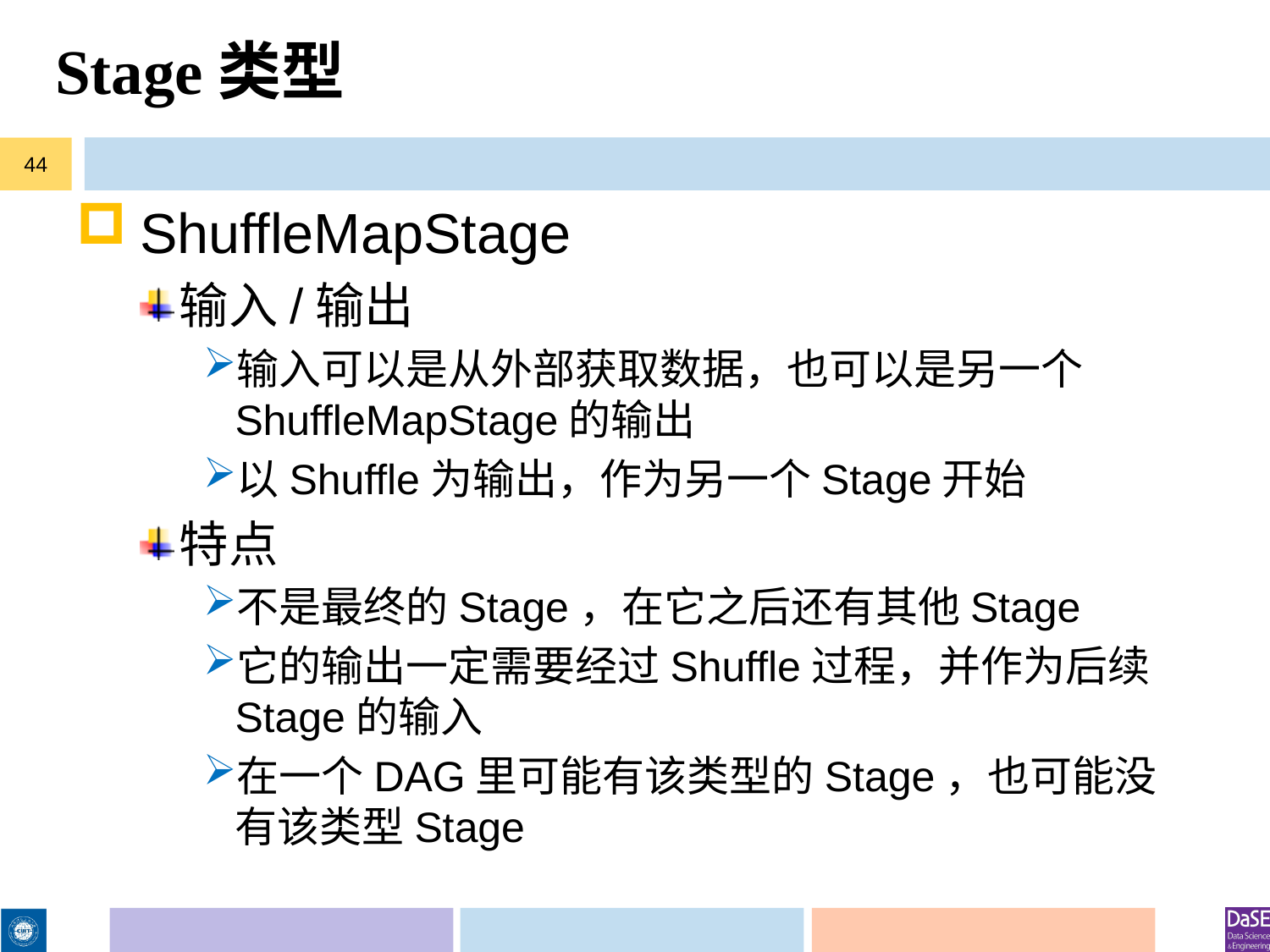

# Stage类型
44
ShuffleMapStage
输入/输出
输入可以是从外部获取数据，也可以是另一个ShuffleMapStage的输出
以Shuffle为输出，作为另一个Stage开始
特点
不是最终的Stage，在它之后还有其他Stage
它的输出一定需要经过Shuffle过程，并作为后续Stage的输入
在一个DAG里可能有该类型的Stage，也可能没有该类型Stage